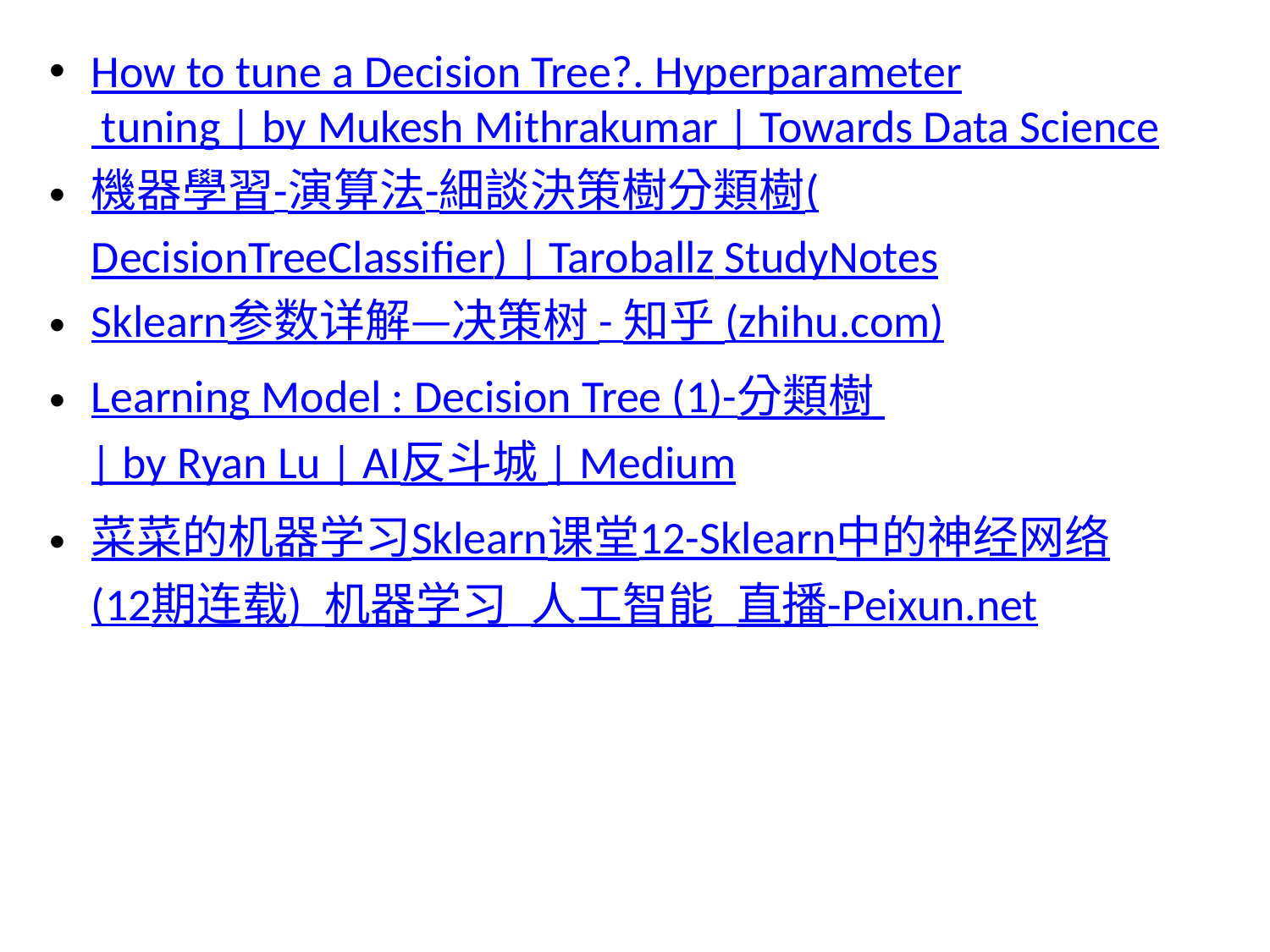

How to tune a Decision Tree?. Hyperparameter tuning | by Mukesh Mithrakumar | Towards Data Science
機器學習-演算法-細談決策樹分類樹(DecisionTreeClassifier) | Taroballz StudyNotes
Sklearn参数详解—决策树 - 知乎 (zhihu.com)
Learning Model : Decision Tree (1)-分類樹 | by Ryan Lu | AI反斗城 | Medium
菜菜的机器学习Sklearn课堂12-Sklearn中的神经网络(12期连载)_机器学习_人工智能_直播-Peixun.net